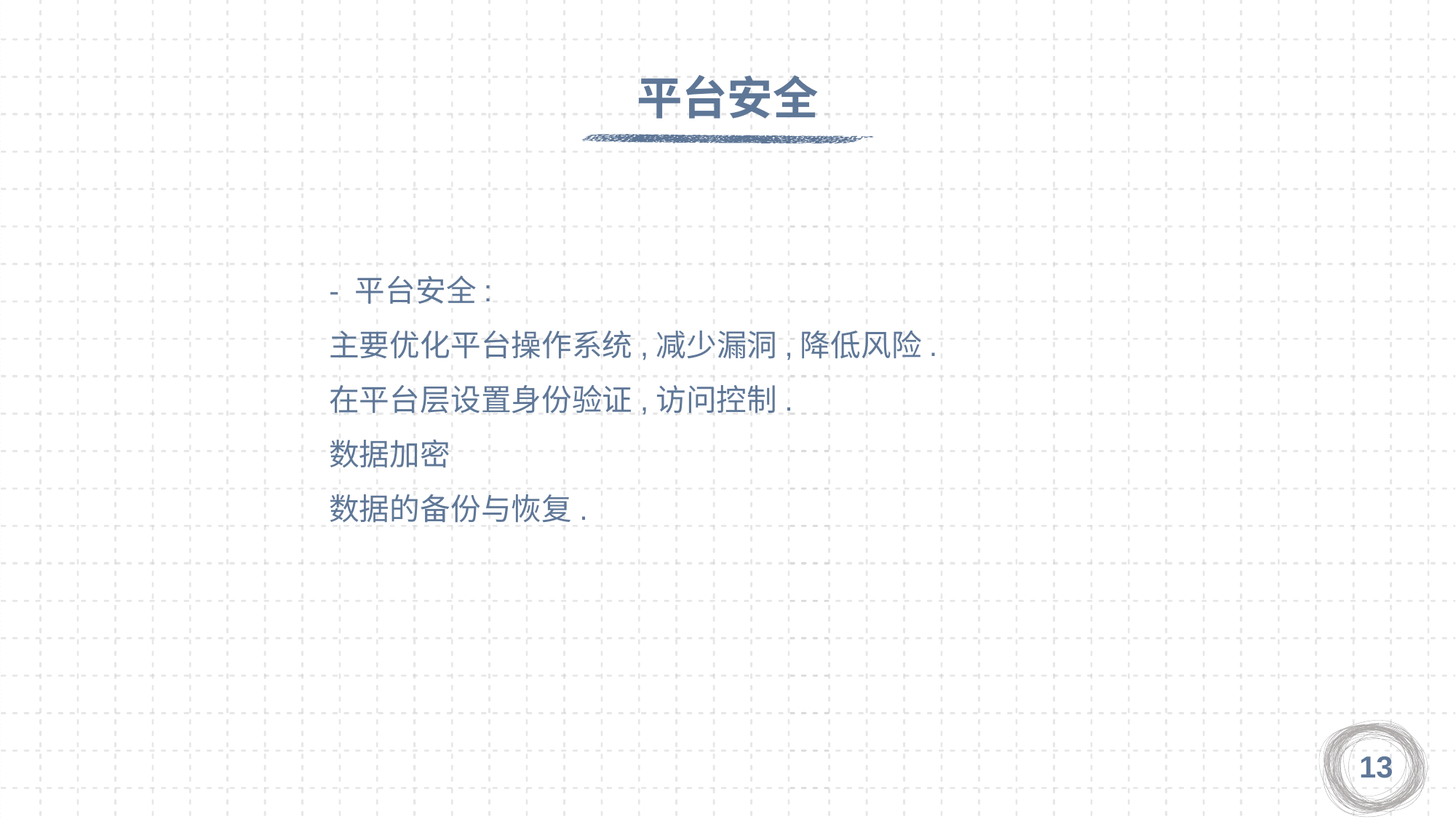

平台安全

- 平台安全:
主要优化平台操作系统,减少漏洞,降低风险.
在平台层设置身份验证,访问控制.
数据加密
数据的备份与恢复.

13